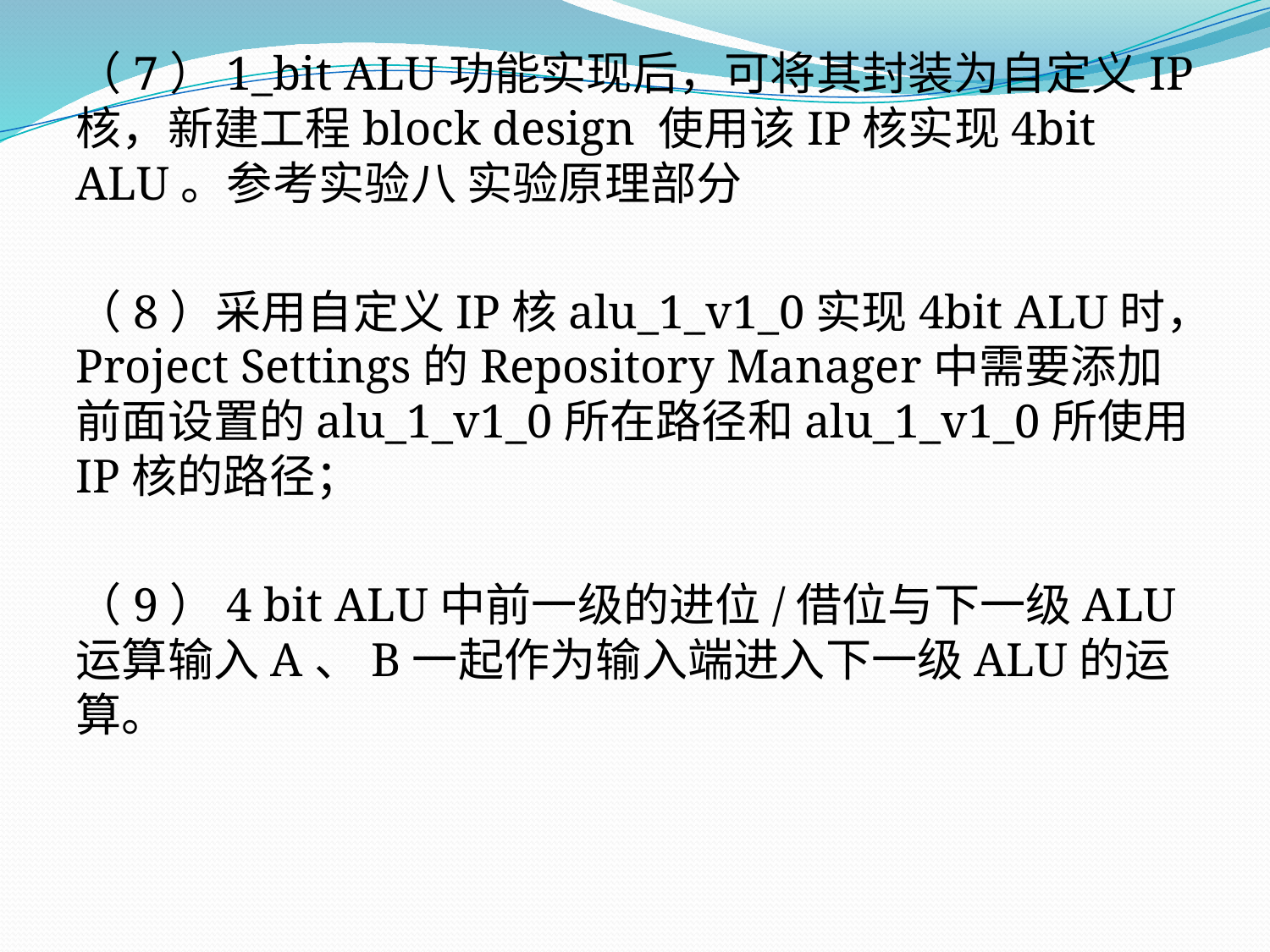

# （7）1_bit ALU功能实现后，可将其封装为自定义IP核，新建工程block design 使用该IP核实现4bit ALU。参考实验八 实验原理部分

（8）采用自定义IP核alu_1_v1_0实现4bit ALU时，Project Settings的Repository Manager中需要添加前面设置的alu_1_v1_0所在路径和alu_1_v1_0所使用IP核的路径；

（9）4 bit ALU中前一级的进位/借位与下一级ALU运算输入A、B一起作为输入端进入下一级ALU的运算。